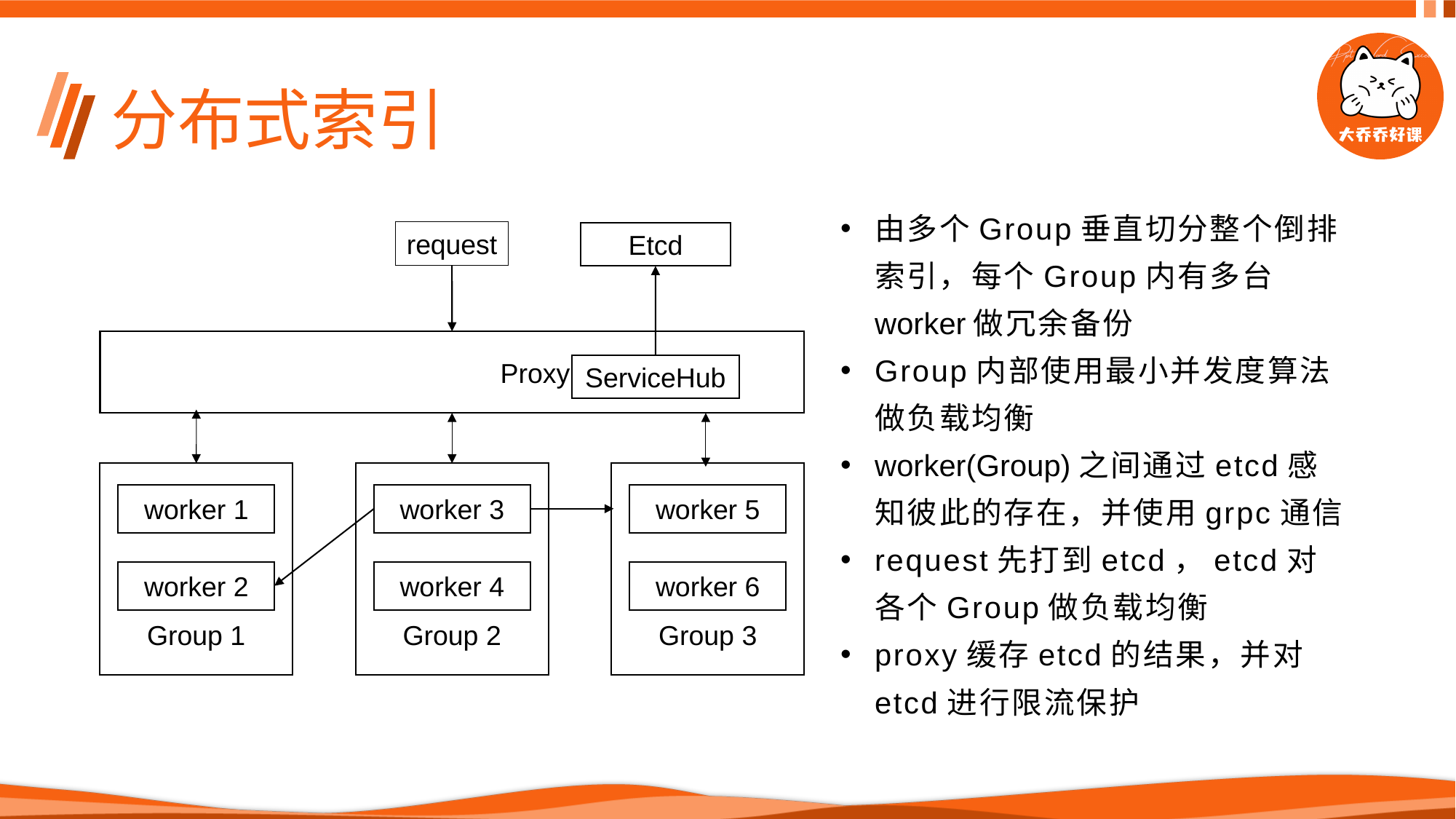

# 分布式索引
由多个Group垂直切分整个倒排索引，每个Group内有多台worker做冗余备份
Group内部使用最小并发度算法做负载均衡
worker(Group)之间通过etcd感知彼此的存在，并使用grpc通信
request先打到etcd，etcd对各个Group做负载均衡
proxy缓存etcd的结果，并对etcd进行限流保护
request
Etcd

                                                   Proxy

ServiceHub

Group 1

Group 2

Group 3
worker 1
worker 3
worker 5
worker 2
worker 4
worker 6